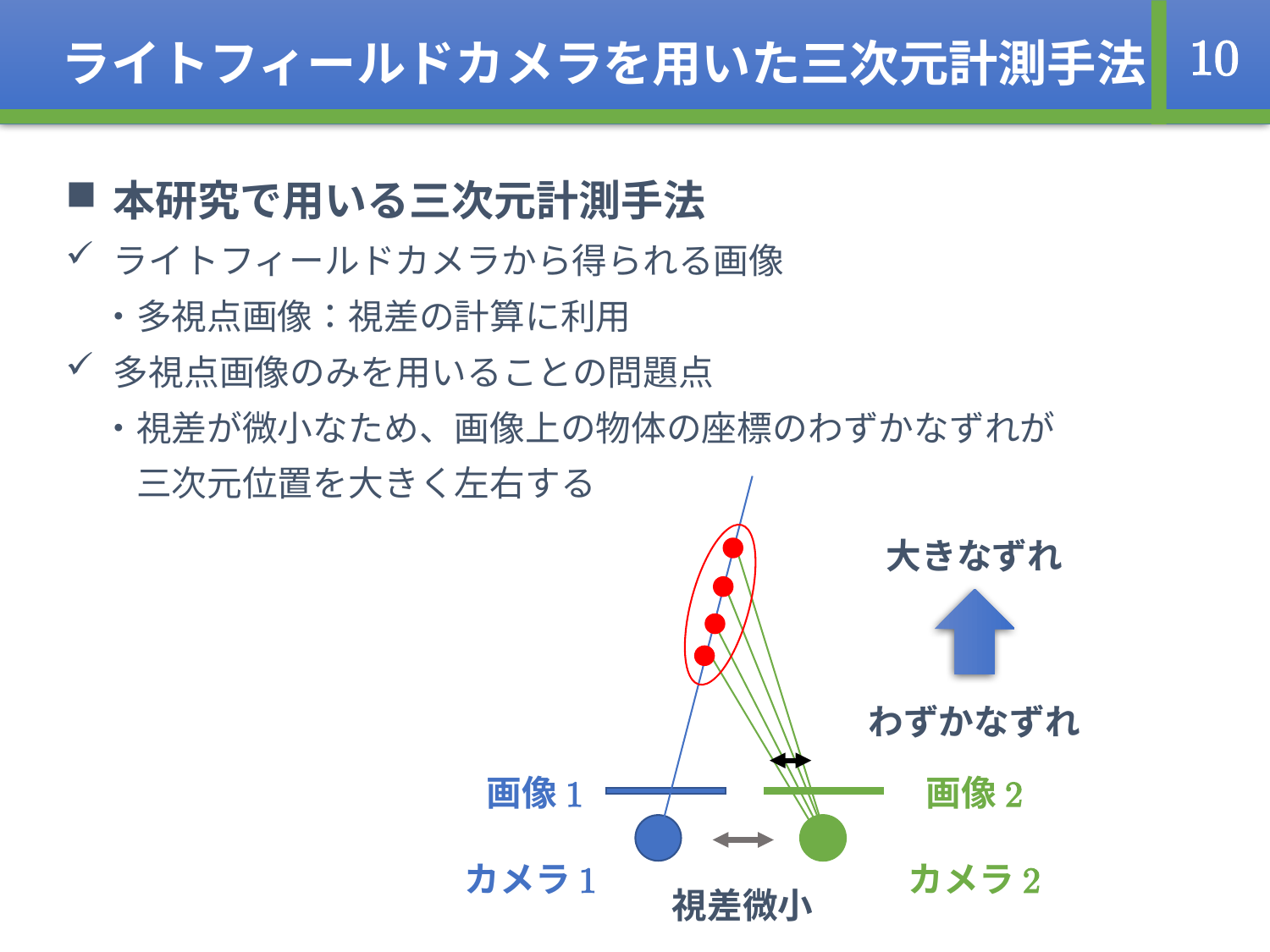

ライトフィールドカメラを用いた三次元計測手法
10

本研究で用いる三次元計測手法
ライトフィールドカメラから得られる画像
　・多視点画像：視差の計算に利用
多視点画像のみを用いることの問題点
　・視差が微小なため、画像上の物体の座標のわずかなずれが
　　三次元位置を大きく左右する

大きなずれ

わずかなずれ
画像1
画像2

カメラ2
カメラ1
視差微小